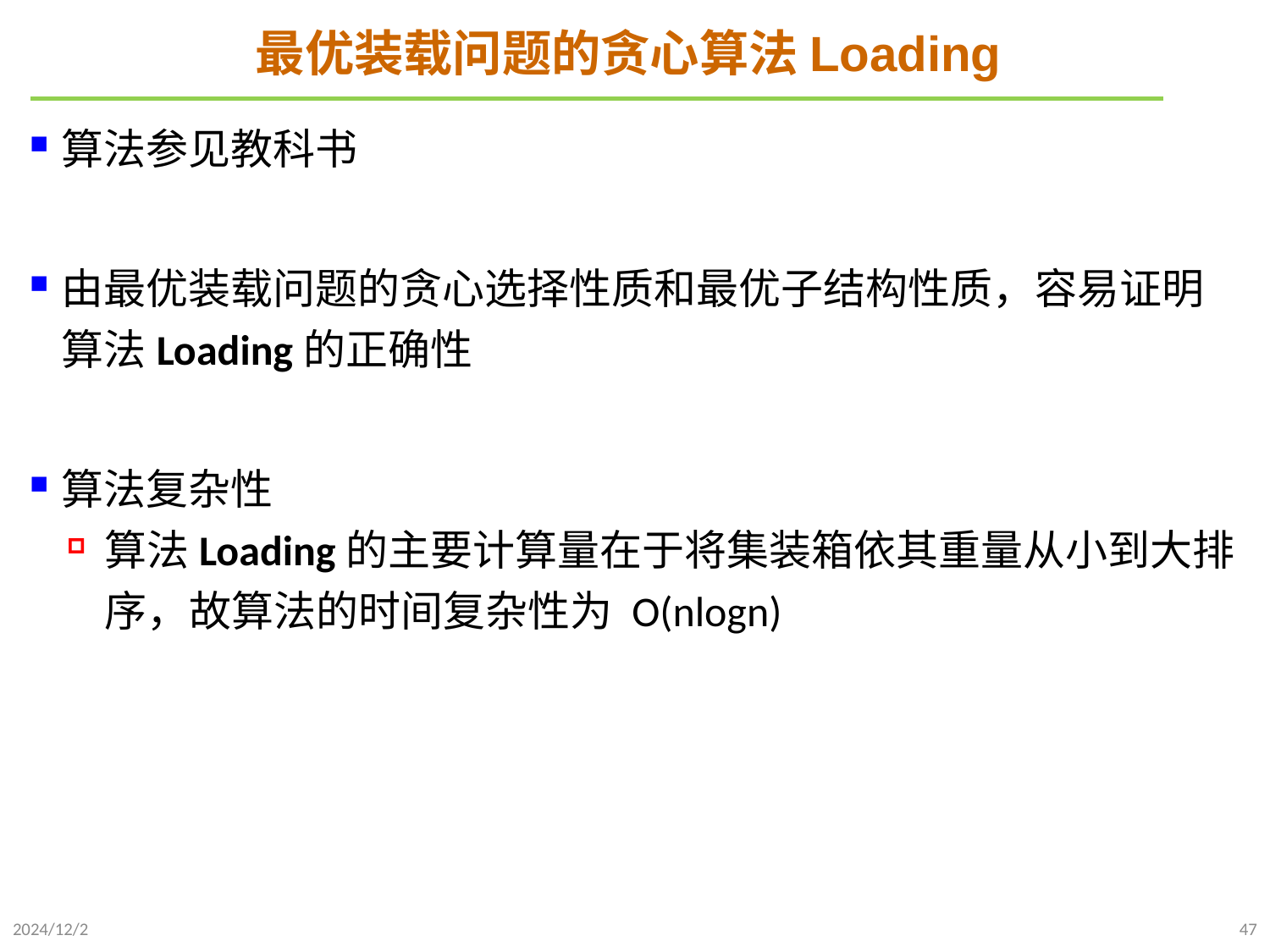

# 最优装载问题的贪心算法Loading
算法参见教科书

由最优装载问题的贪心选择性质和最优子结构性质，容易证明算法Loading的正确性

算法复杂性
算法Loading的主要计算量在于将集装箱依其重量从小到大排序，故算法的时间复杂性为 O(nlogn)
2024/12/2
47